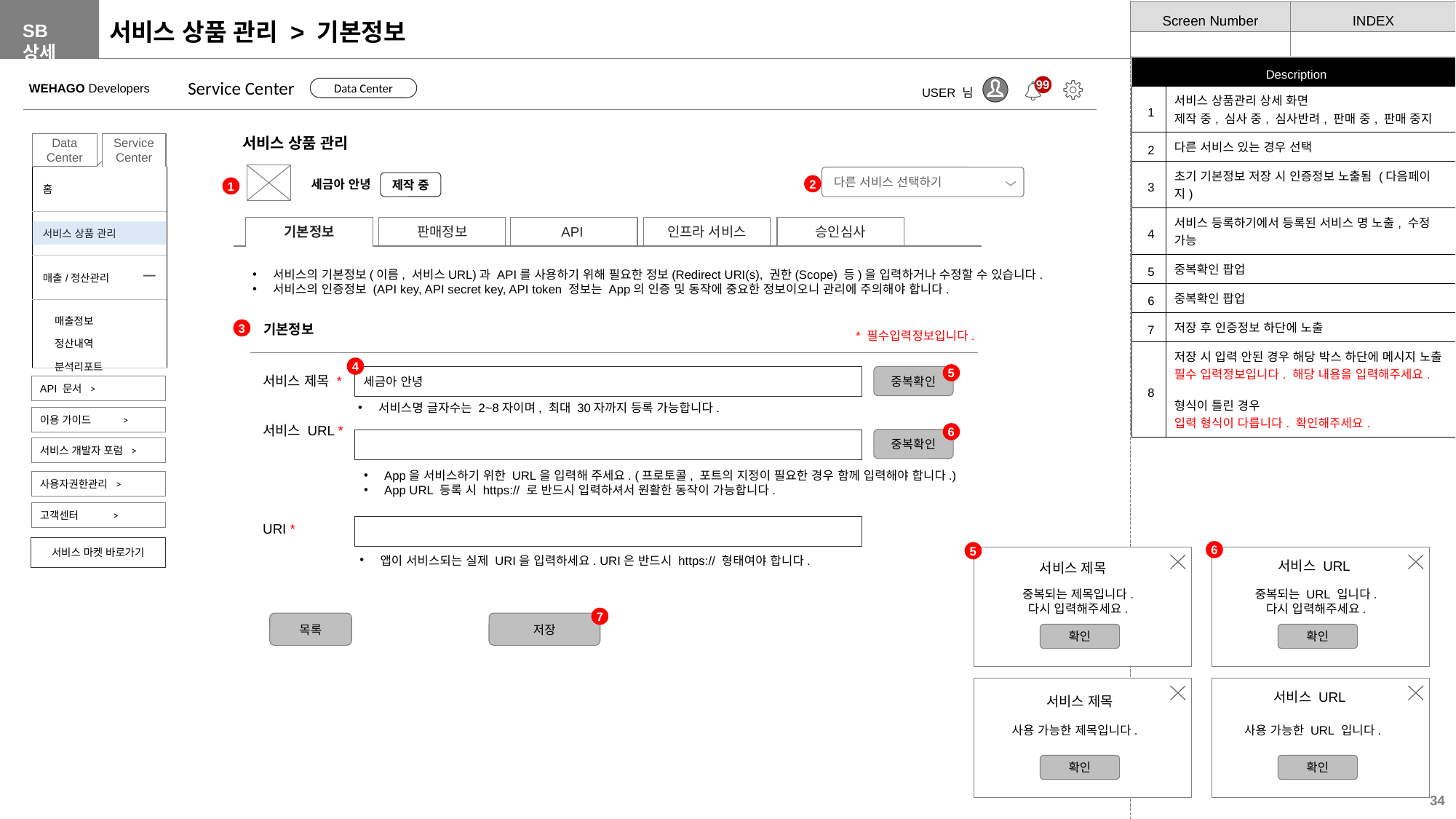

# 서비스 상품 관리 > 기본정보
| Description |  |
| --- | --- |
| 1 | 서비스 상품관리 상세 화면 제작 중, 심사 중, 심사반려, 판매 중, 판매 중지 |
| 2 | 다른 서비스 있는 경우 선택 |
| 3 | 초기 기본정보 저장 시 인증정보 노출됨 (다음페이지) |
| 4 | 서비스 등록하기에서 등록된 서비스 명 노출, 수정 가능 |
| 5 | 중복확인 팝업 |
| 6 | 중복확인 팝업 |
| 7 | 저장 후 인증정보 하단에 노출 |
| 8 | 저장 시 입력 안된 경우 해당 박스 하단에 메시지 노출 필수 입력정보입니다. 해당 내용을 입력해주세요. 형식이 틀린 경우 입력 형식이 다릅니다. 확인해주세요. |
Service Center
WEHAGO Developers
99

Data Center
USER 님

서비스 상품 관리
Service Center
Data Center

| 홈 |
| --- |
| 서비스 상품 관리 |
| 매출/정산관리 |
| 매출정보 정산내역 분석리포트 |
다른 서비스 선택하기

세금아 안녕
제작 중
2
1
기본정보
API
인프라 서비스
승인심사
판매정보

서비스의 기본정보(이름, 서비스URL)과 API를 사용하기 위해 필요한 정보(Redirect URI(s), 권한(Scope) 등)을 입력하거나 수정할 수 있습니다.
서비스의 인증정보 (API key, API secret key, API token 정보는 App의 인증 및 동작에 중요한 정보이오니 관리에 주의해야 합니다.

기본정보
3
* 필수입력정보입니다.
4
5
중복확인
세금아 안녕
서비스 제목 *

서비스 URL *

URI *
API 문서  >
서비스명 글자수는 2~8자이며, 최대 30자까지 등록 가능합니다.
이용 가이드          >
6
중복확인

서비스 개발자 포럼  >
App을 서비스하기 위한 URL을 입력해 주세요. (프로토콜, 포트의 지정이 필요한 경우 함께 입력해야 합니다.)
App URL 등록 시 https:// 로 반드시 입력하셔서 원활한 동작이 가능합니다.
사용자권한관리  >
고객센터           >

서비스 마켓 바로가기
6
5
앱이 서비스되는 실제 URI을 입력하세요. URI은 반드시 https:// 형태여야 합니다.

서비스 URL
서비스 제목
중복되는 제목입니다.
다시 입력해주세요.
중복되는 URL 입니다.
다시 입력해주세요.
7
목록
저장
확인
확인

서비스 URL
서비스 제목
사용 가능한 제목입니다.
사용 가능한 URL 입니다.
확인
확인